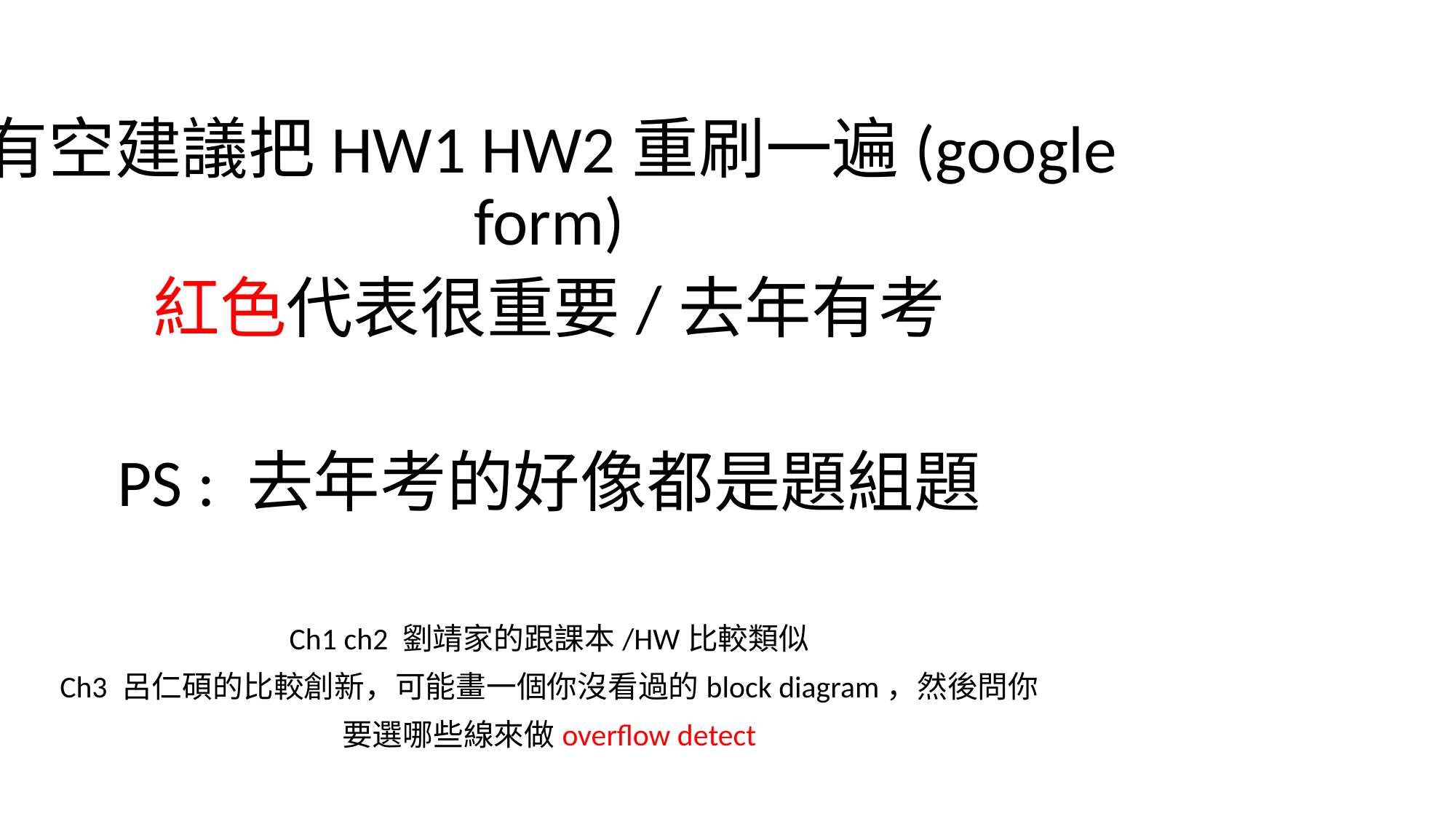

有空建議把HW1 HW2重刷一遍(google form)
紅色代表很重要/去年有考

PS : 去年考的好像都是題組題

Ch1 ch2 劉靖家的跟課本/HW比較類似
Ch3 呂仁碩的比較創新，可能畫一個你沒看過的block diagram，然後問你
要選哪些線來做overflow detect